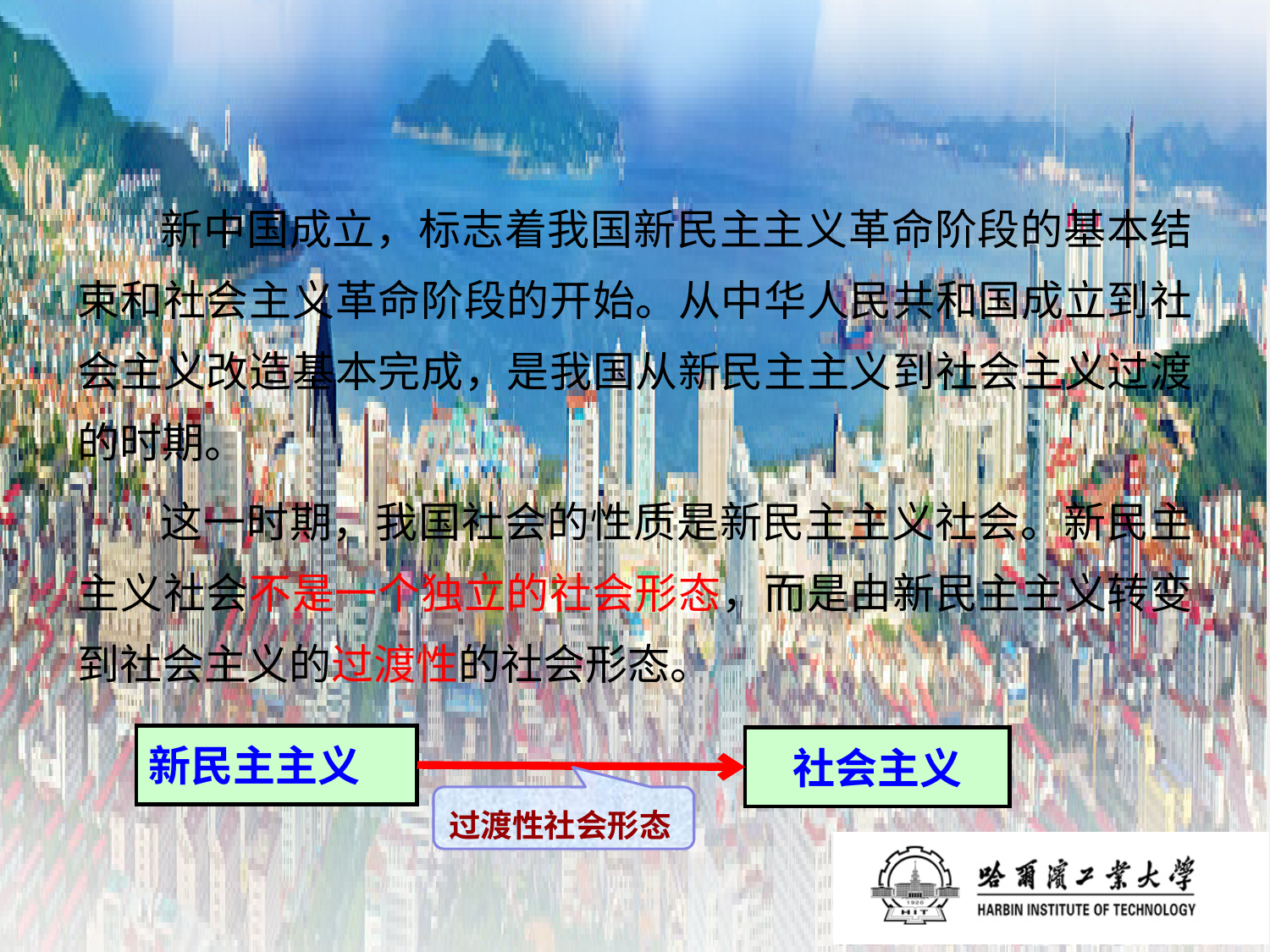

新中国成立，标志着我国新民主主义革命阶段的基本结束和社会主义革命阶段的开始。从中华人民共和国成立到社会主义改造基本完成，是我国从新民主主义到社会主义过渡的时期。
       这一时期，我国社会的性质是新民主主义社会。新民主主义社会不是一个独立的社会形态，而是由新民主主义转变到社会主义的过渡性的社会形态。
# 新民主主义
社会主义
过渡性社会形态